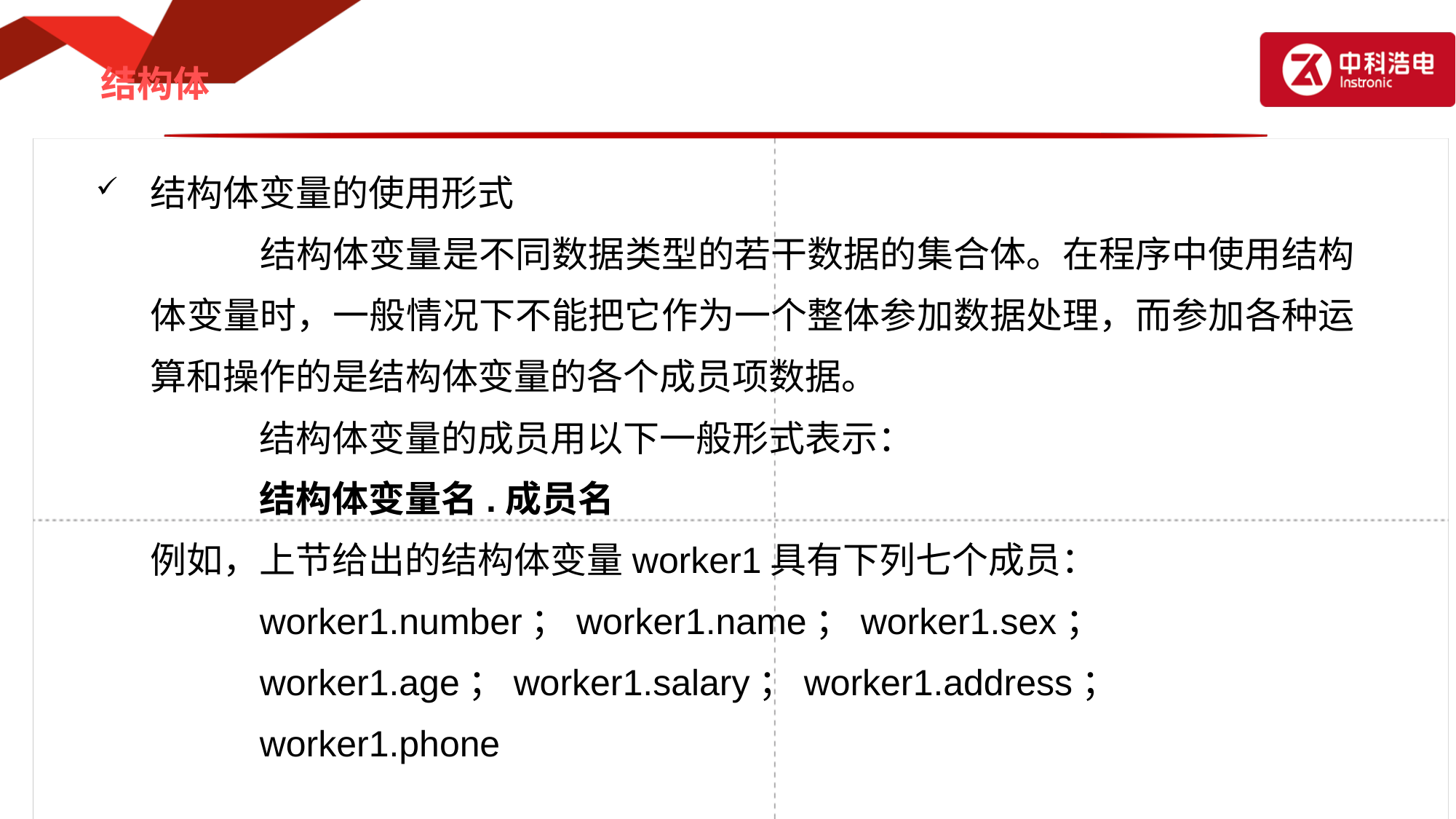

# 结构体
结构体变量的使用形式
		结构体变量是不同数据类型的若干数据的集合体。在程序中使用结构体变量时，一般情况下不能把它作为一个整体参加数据处理，而参加各种运算和操作的是结构体变量的各个成员项数据。
		结构体变量的成员用以下一般形式表示：
		结构体变量名.成员名
	例如，上节给出的结构体变量worker1具有下列七个成员：
		worker1.number；worker1.name；worker1.sex；
		worker1.age；worker1.salary；worker1.address；
		worker1.phone